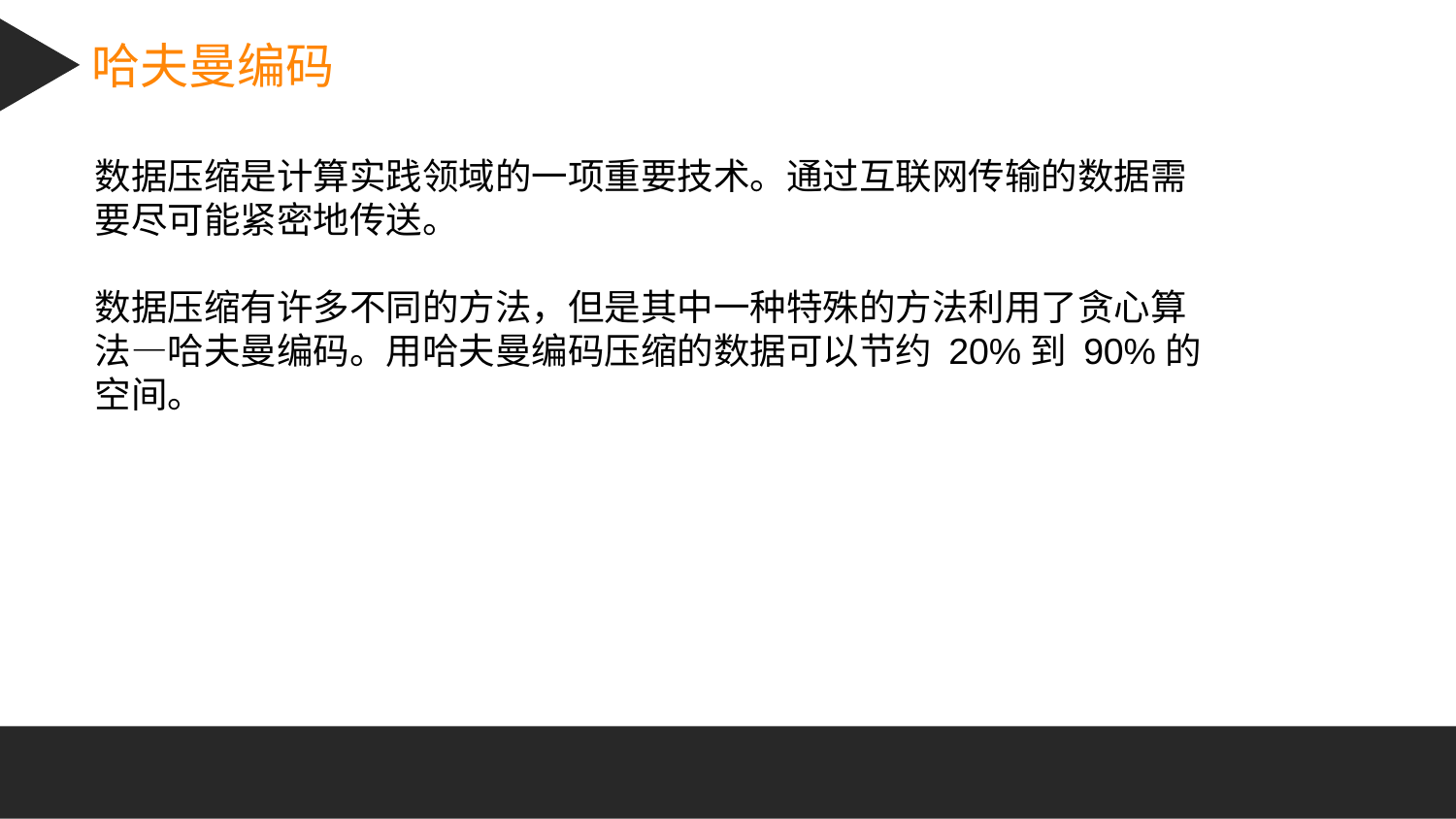

哈夫曼编码
数据压缩是计算实践领域的一项重要技术。通过互联网传输的数据需要尽可能紧密地传送。

数据压缩有许多不同的方法，但是其中一种特殊的方法利用了贪心算法—哈夫曼编码。用哈夫曼编码压缩的数据可以节约 20%到 90%的空间。